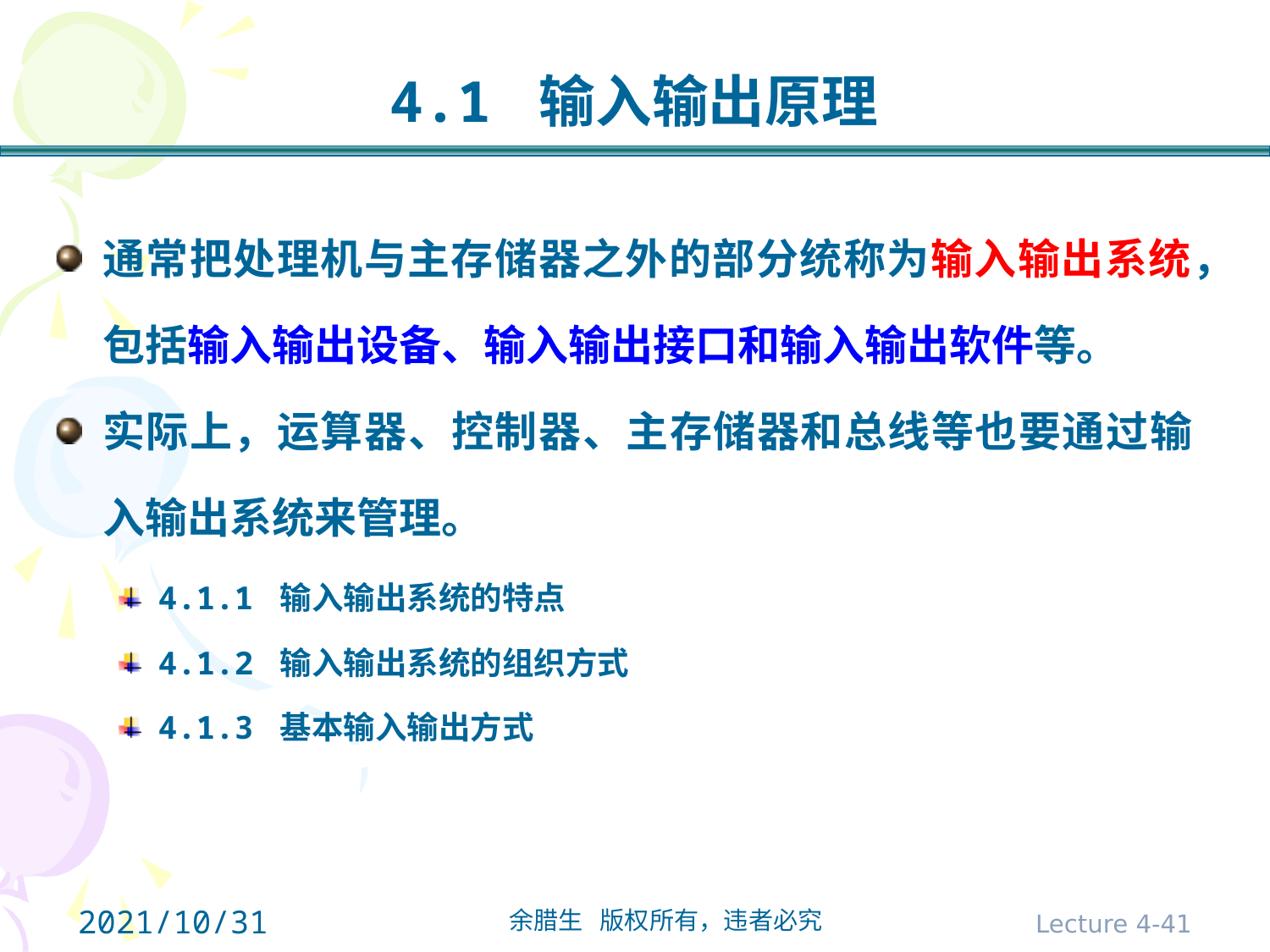

# 4.1 输入输出原理
通常把处理机与主存储器之外的部分统称为输入输出系统，包括输入输出设备、输入输出接口和输入输出软件等。
实际上，运算器、控制器、主存储器和总线等也要通过输入输出系统来管理。
4.1.1 输入输出系统的特点
4.1.2 输入输出系统的组织方式
4.1.3 基本输入输出方式
2021/10/31
Lecture 4-41